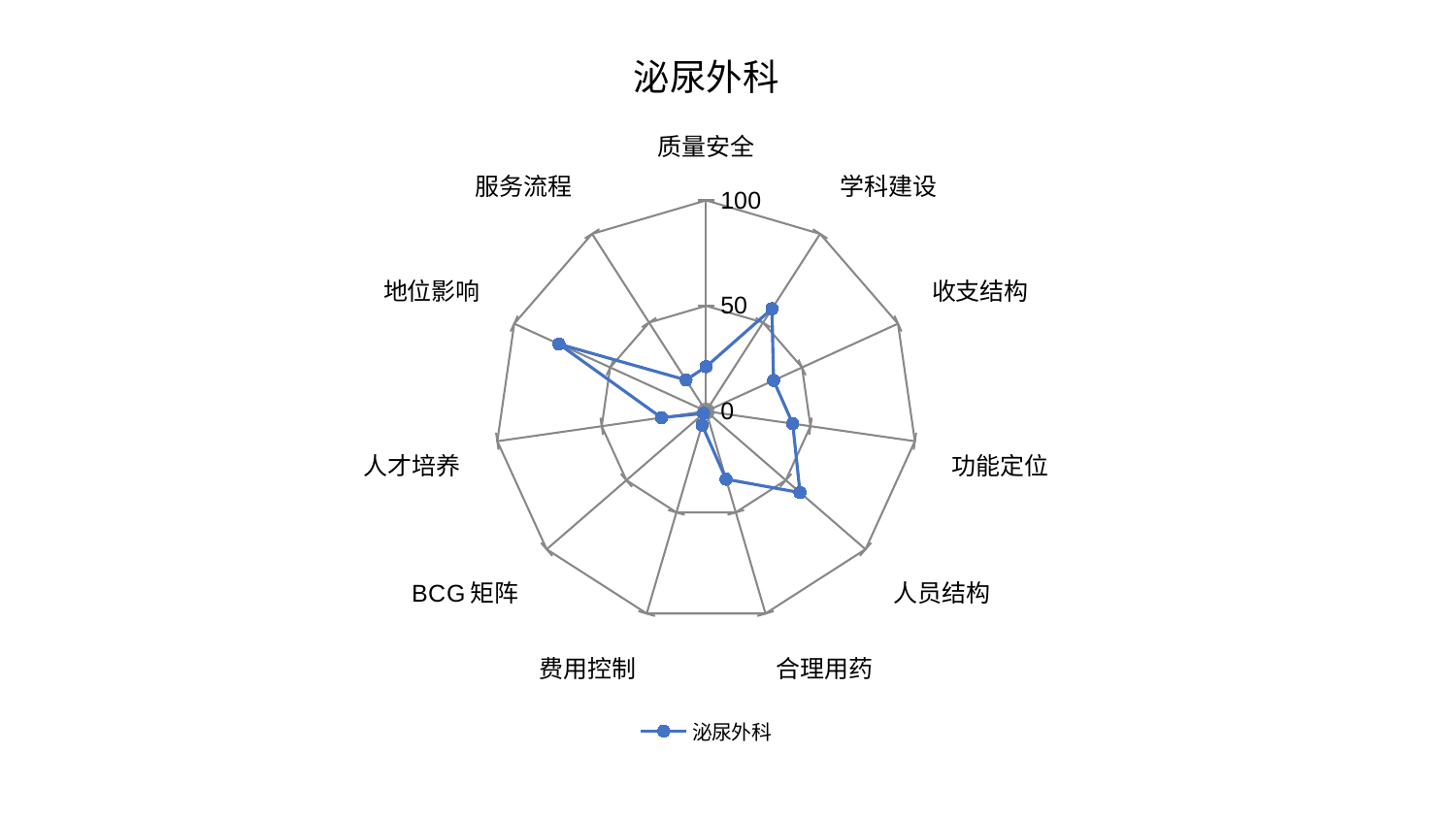

### Chart: 泌尿外科

| Category | 泌尿外科 |
|---|---|
| 质量安全 | 21.16258636364733 |
| 学科建设 | 57.75821953594882 |
| 收支结构 | 35.181372085431065 |
| 功能定位 | 41.49433256533066 |
| 人员结构 | 58.92482128217952 |
| 合理用药 | 33.59532316245014 |
| 费用控制 | 6.8471587793774615 |
| BCG矩阵 | 1.5896056885742076 |
| 人才培养 | 21.420222510256707 |
| 地位影响 | 76.70873309524377 |
| 服务流程 | 17.63546091027819 |
141